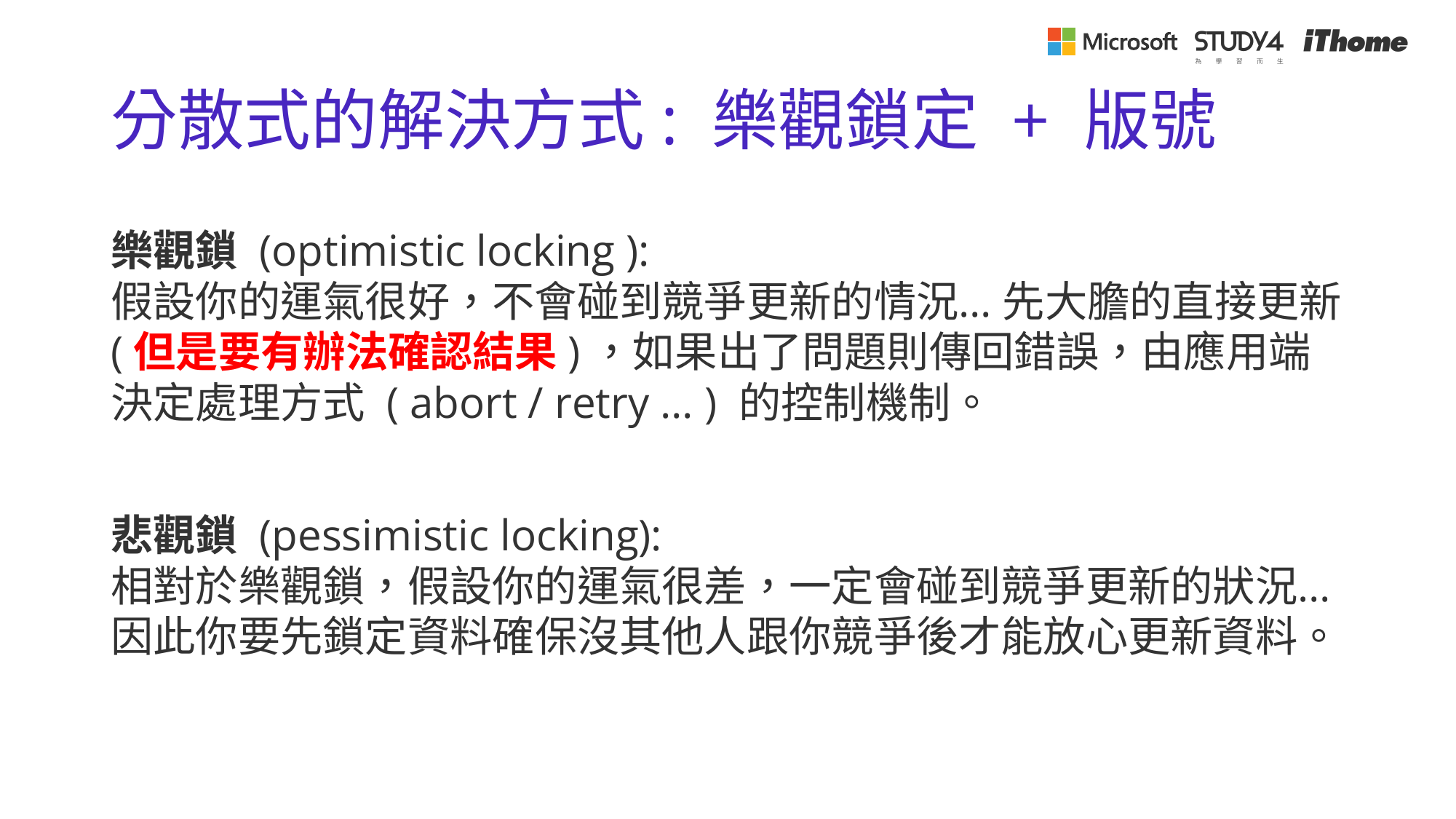

# 分散式的解決方式: 樂觀鎖定 + 版號
樂觀鎖 (optimistic locking ):
假設你的運氣很好，不會碰到競爭更新的情況… 先大膽的直接更新 (但是要有辦法確認結果)，如果出了問題則傳回錯誤，由應用端決定處理方式 ( abort / retry … ) 的控制機制。

悲觀鎖 (pessimistic locking):
相對於樂觀鎖，假設你的運氣很差，一定會碰到競爭更新的狀況… 因此你要先鎖定資料確保沒其他人跟你競爭後才能放心更新資料。